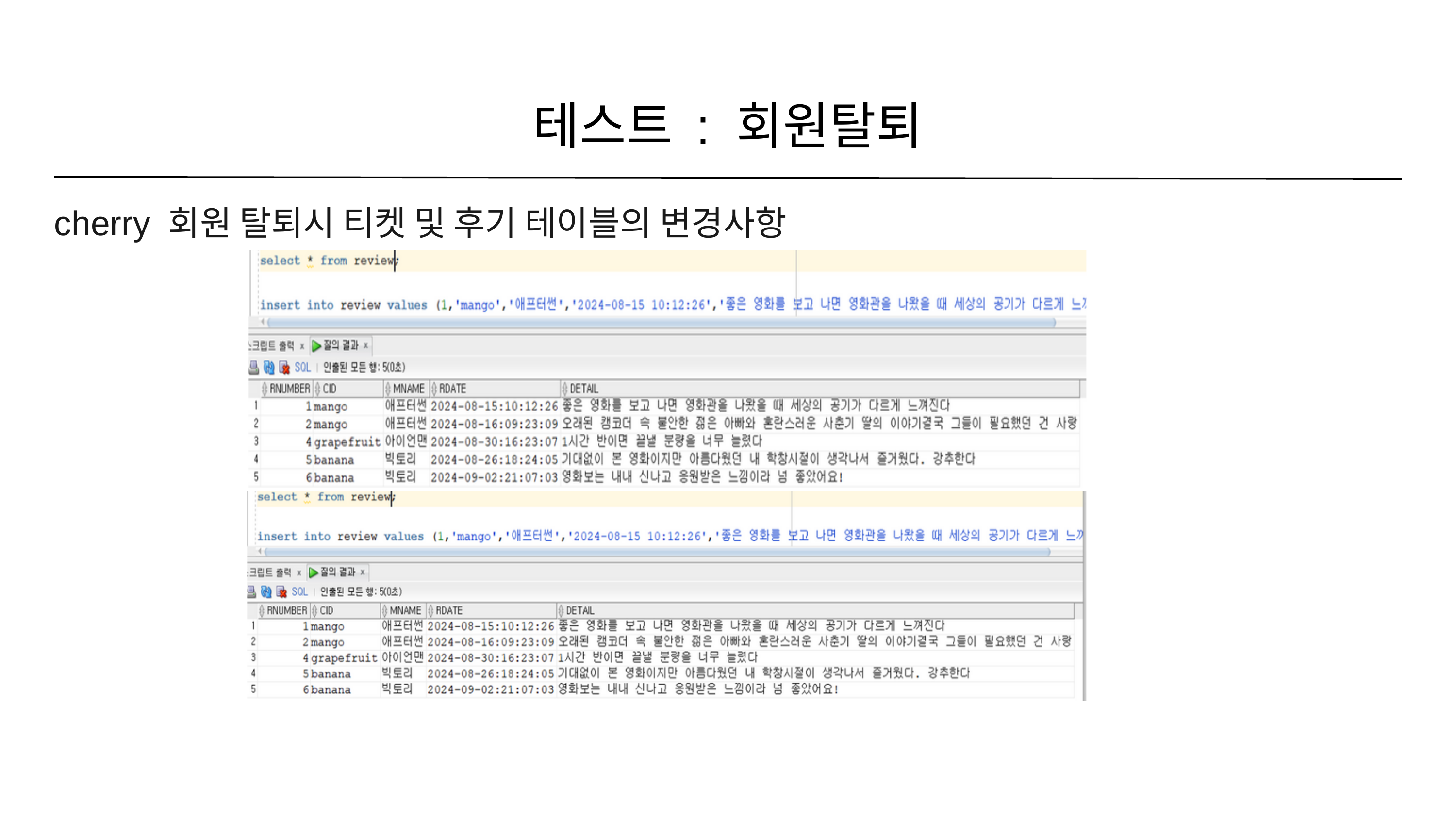

테스트 : 회원탈퇴

cherry 회원 탈퇴시 티켓 및 후기 테이블의 변경사항